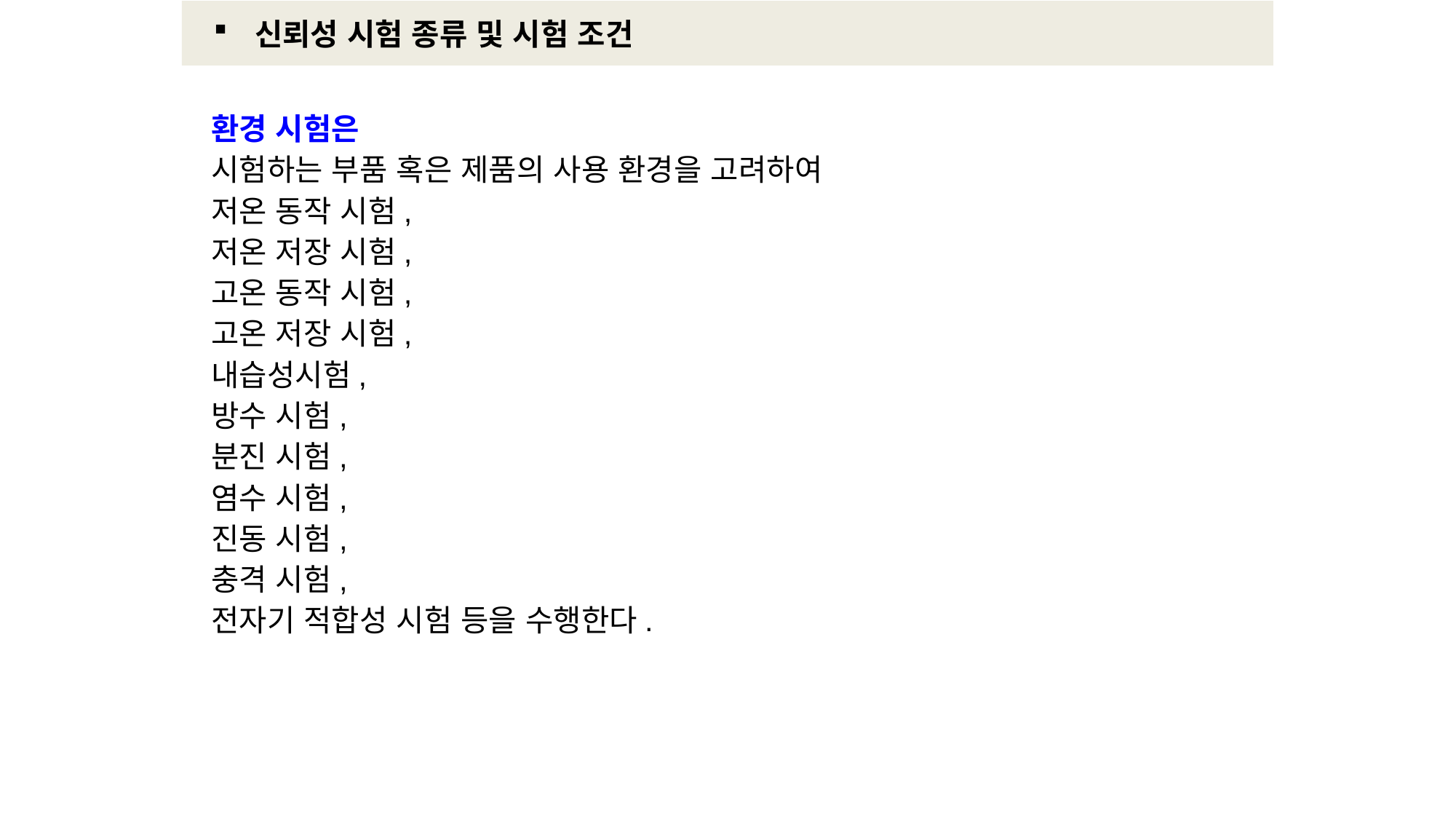

신뢰성 시험 종류 및 시험 조건

환경 시험은
시험하는 부품 혹은 제품의 사용 환경을 고려하여
저온 동작 시험,
저온 저장 시험,
고온 동작 시험,
고온 저장 시험,
내습성시험,
방수 시험,
분진 시험,
염수 시험,
진동 시험,
충격 시험,
전자기 적합성 시험 등을 수행한다.